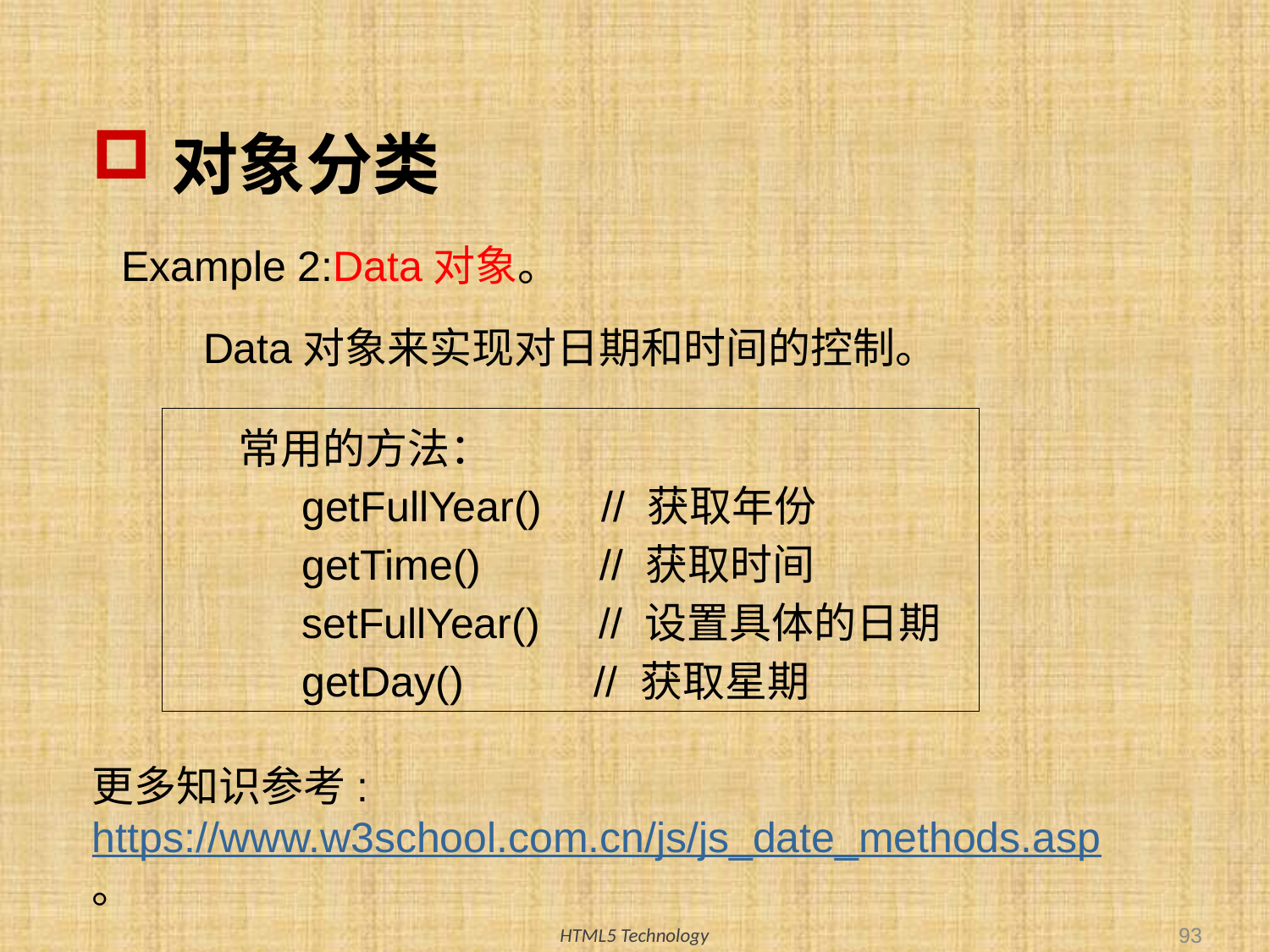

# 对象分类
Example 2:Data对象。
Data对象来实现对日期和时间的控制。
常用的方法：
getFullYear()     // 获取年份
getTime()          // 获取时间
setFullYear()     // 设置具体的日期
getDay()           // 获取星期
更多知识参考:
https://www.w3school.com.cn/js/js_date_methods.asp。
93
HTML5 Technology